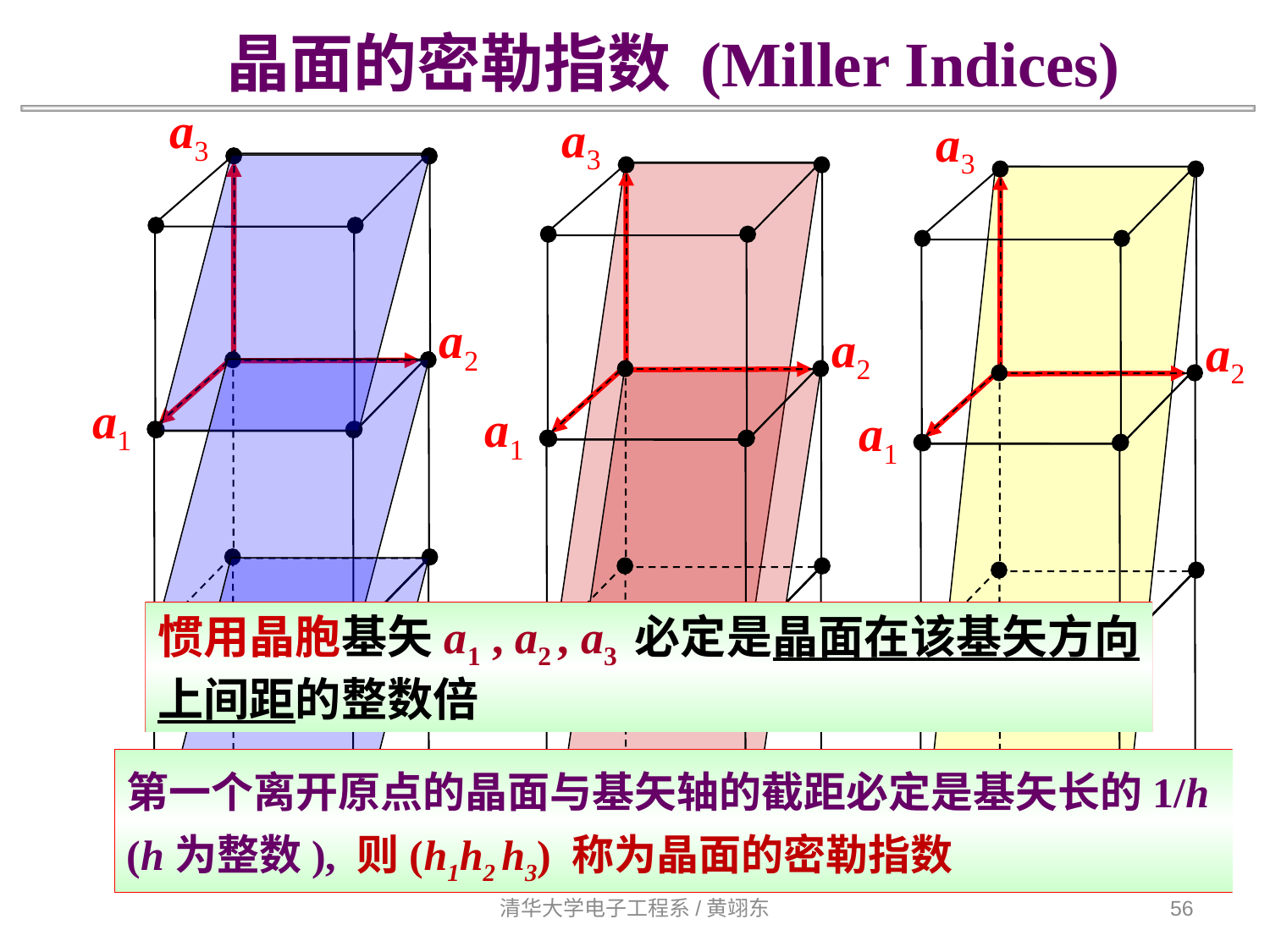

晶面的密勒指数 (Miller Indices)
a3

a2

a1
a3

a2

a1

a3

a2

a1

惯用晶胞基矢a1 , a2 , a3 必定是晶面在该基矢方向
上间距的整数倍
第一个离开原点的晶面与基矢轴的截距必定是基矢长的1/h
(h为整数), 则(h1h2 h3) 称为晶面的密勒指数
清华大学电子工程系/黄翊东
56